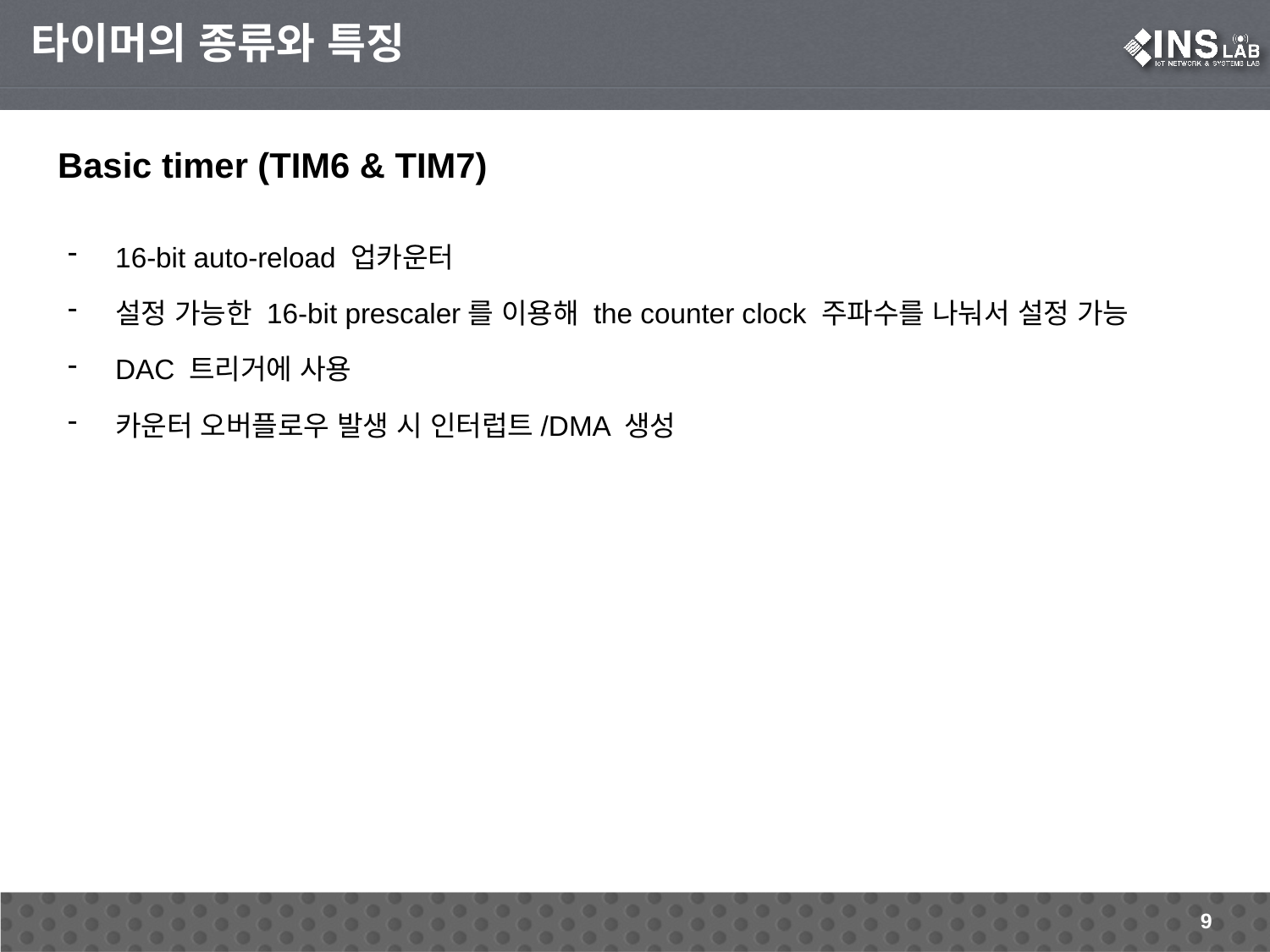

타이머의 종류와 특징

Basic timer (TIM6 & TIM7)
16-bit auto-reload 업카운터
설정 가능한 16-bit prescaler를 이용해 the counter clock 주파수를 나눠서 설정 가능
DAC 트리거에 사용
카운터 오버플로우 발생 시 인터럽트/DMA 생성
9